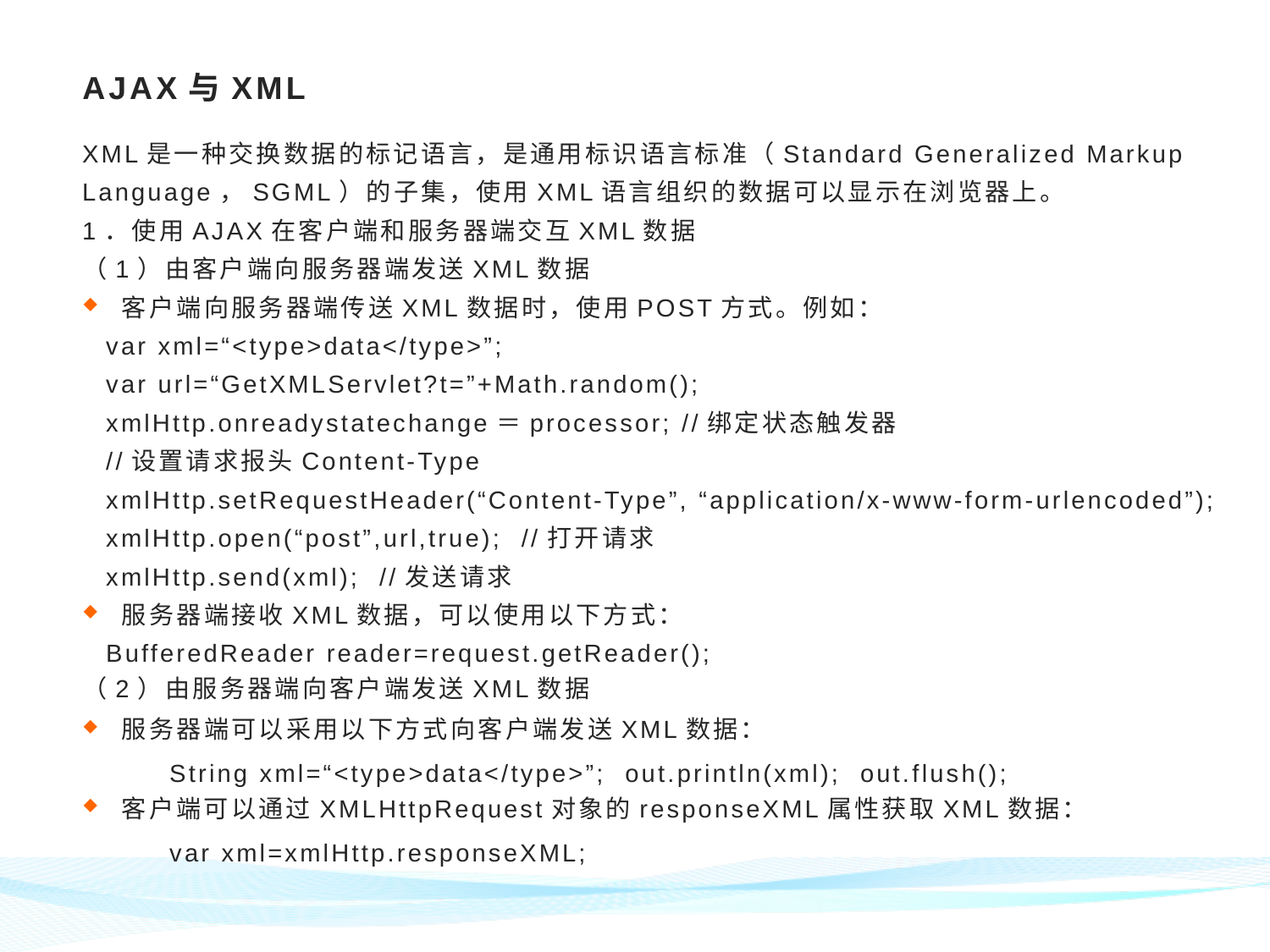

# AJAX与XML
XML是一种交换数据的标记语言，是通用标识语言标准（Standard Generalized Markup Language，SGML）的子集，使用XML语言组织的数据可以显示在浏览器上。
1．使用AJAX在客户端和服务器端交互XML数据
（1）由客户端向服务器端发送XML数据
客户端向服务器端传送XML数据时，使用POST方式。例如：
var xml=“<type>data</type>”;
var url=“GetXMLServlet?t=”+Math.random();
xmlHttp.onreadystatechange＝processor; //绑定状态触发器
//设置请求报头Content-Type
xmlHttp.setRequestHeader(“Content-Type”, “application/x-www-form-urlencoded”);
xmlHttp.open(“post”,url,true);  //打开请求
xmlHttp.send(xml);  //发送请求
服务器端接收XML数据，可以使用以下方式：
BufferedReader reader=request.getReader();
（2）由服务器端向客户端发送XML数据
服务器端可以采用以下方式向客户端发送XML数据：
String xml=“<type>data</type>”;  out.println(xml);  out.flush();
客户端可以通过XMLHttpRequest对象的responseXML属性获取XML数据：
var xml=xmlHttp.responseXML;
229